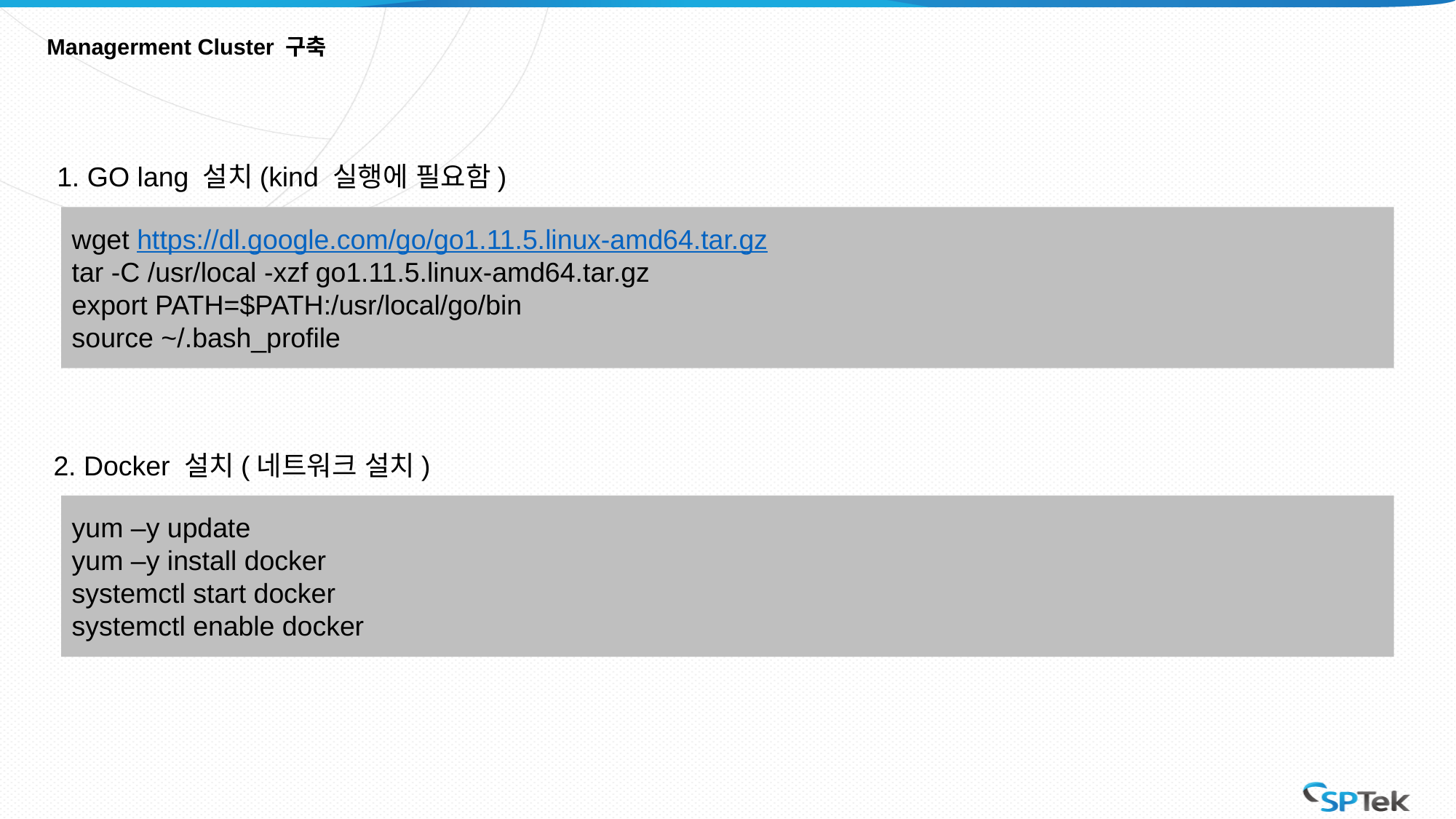

# Managerment Cluster 구축
1. GO lang 설치(kind 실행에 필요함)
wget https://dl.google.com/go/go1.11.5.linux-amd64.tar.gz
tar -C /usr/local -xzf go1.11.5.linux-amd64.tar.gz
export PATH=$PATH:/usr/local/go/bin
source ~/.bash_profile
2. Docker 설치(네트워크 설치)
yum –y update
yum –y install docker
systemctl start docker
systemctl enable docker